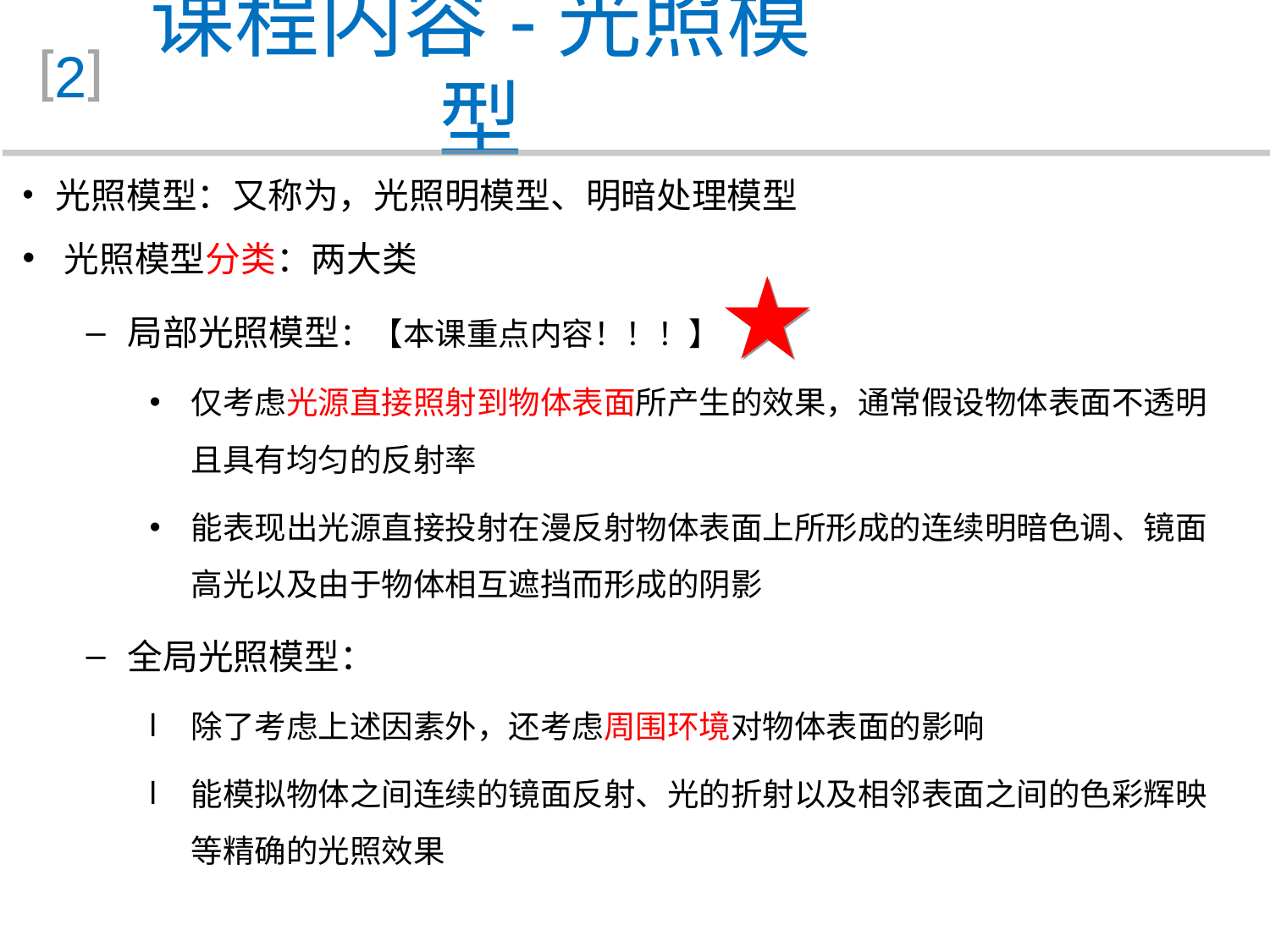

课程内容-光照模型
2

  光照模型：又称为，光照明模型、明暗处理模型
光照模型分类：两大类
局部光照模型：【本课重点内容！！！】
仅考虑光源直接照射到物体表面所产生的效果，通常假设物体表面不透明且具有均匀的反射率
能表现出光源直接投射在漫反射物体表面上所形成的连续明暗色调、镜面高光以及由于物体相互遮挡而形成的阴影
全局光照模型：
除了考虑上述因素外，还考虑周围环境对物体表面的影响
能模拟物体之间连续的镜面反射、光的折射以及相邻表面之间的色彩辉映等精确的光照效果